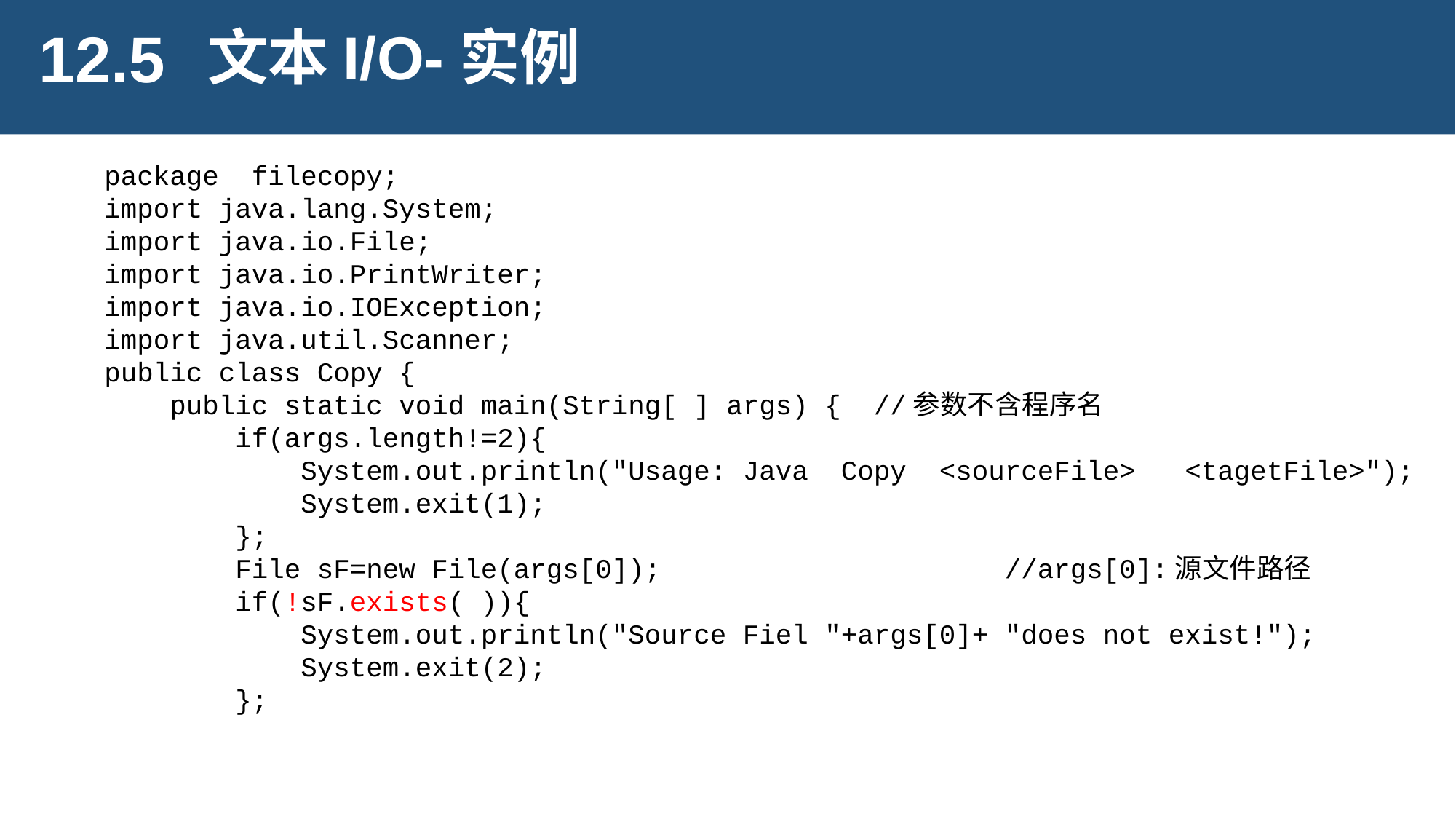

12.5
文本I/O-实例
package  filecopy;
import java.lang.System;
import java.io.File;
import java.io.PrintWriter;
import java.io.IOException;
import java.util.Scanner;
public class Copy {
    public static void main(String[ ] args) {  //参数不含程序名
        if(args.length!=2){
            System.out.println("Usage: Java  Copy  <sourceFile>   <tagetFile>");
            System.exit(1);
        };
        File sF=new File(args[0]);                     //args[0]:源文件路径
        if(!sF.exists( )){
            System.out.println("Source Fiel "+args[0]+ "does not exist!");
            System.exit(2);
        };